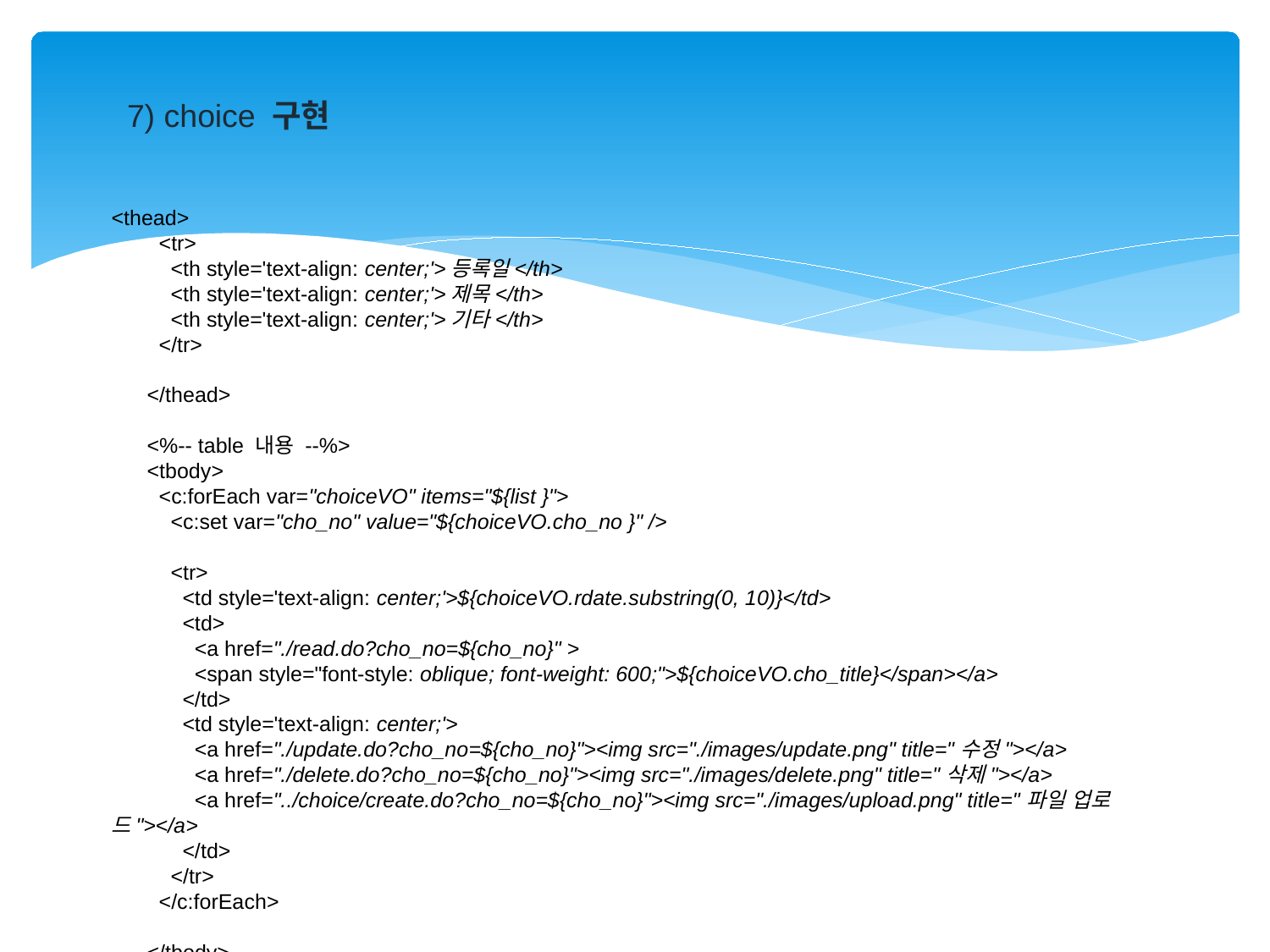

7) choice 구현
<thead>
        <tr>
          <th style='text-align: center;'>등록일</th>
          <th style='text-align: center;'>제목</th>
          <th style='text-align: center;'>기타</th>
        </tr>

      </thead>

      <%-- table 내용 --%>
      <tbody>
        <c:forEach var="choiceVO" items="${list }">
          <c:set var="cho_no" value="${choiceVO.cho_no }" />

          <tr>
            <td style='text-align: center;'>${choiceVO.rdate.substring(0, 10)}</td>
            <td>
              <a href="./read.do?cho_no=${cho_no}" >
              <span style="font-style: oblique; font-weight: 600;">${choiceVO.cho_title}</span></a>
            </td>
            <td style='text-align: center;'>
              <a href="./update.do?cho_no=${cho_no}"><img src="./images/update.png" title="수정"></a>
              <a href="./delete.do?cho_no=${cho_no}"><img src="./images/delete.png" title="삭제"></a>
              <a href="../choice/create.do?cho_no=${cho_no}"><img src="./images/upload.png" title="파일 업로드"></a>
            </td>
          </tr>
        </c:forEach>

      </tbody>